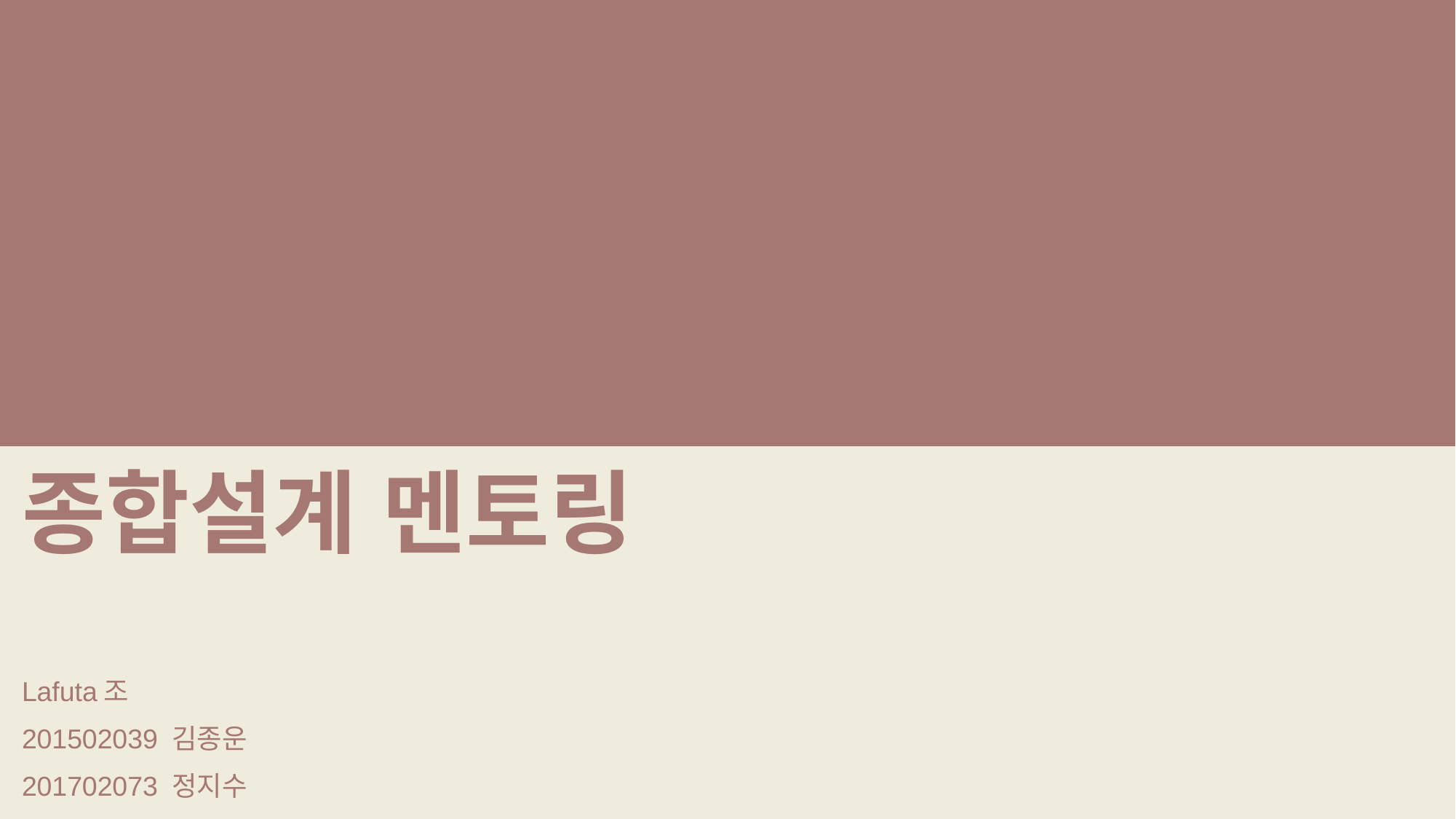

종합설계 멘토링

Lafuta조

201502039 김종운

201702073 정지수